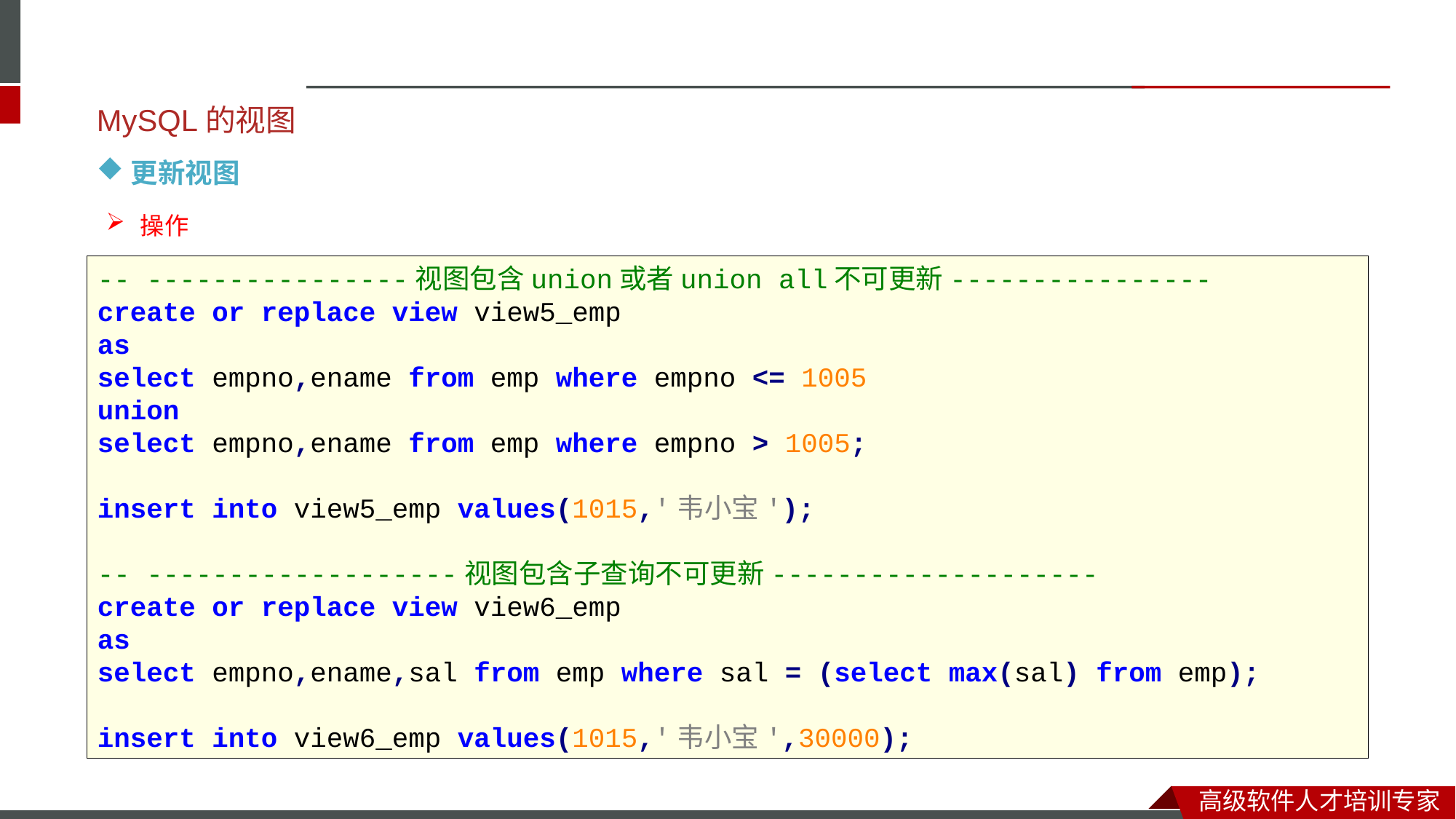

MySQL的视图
更新视图
操作
-- ----------------视图包含union或者union all不可更新----------------
create or replace view view5_emp
as
select empno,ename from emp where empno <= 1005
union
select empno,ename from emp where empno > 1005;

insert into view5_emp values(1015,'韦小宝');

-- -------------------视图包含子查询不可更新--------------------
create or replace view view6_emp
as
select empno,ename,sal from emp where sal = (select max(sal) from emp);

insert into view6_emp values(1015,'韦小宝',30000);